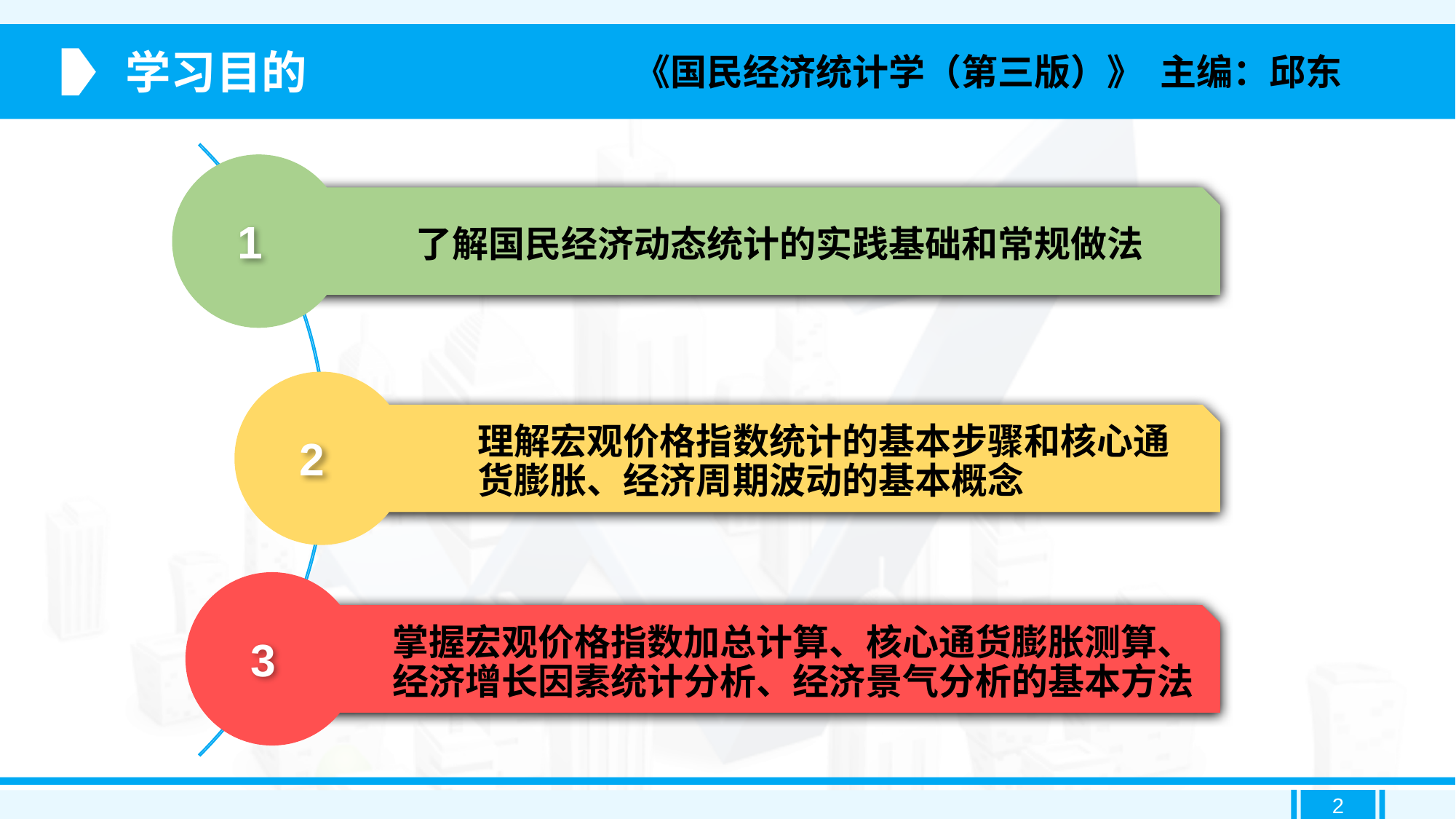

学习目的
《国民经济统计学（第三版）》  主编：邱东

1
了解国民经济动态统计的实践基础和常规做法

2
理解宏观价格指数统计的基本步骤和核心通货膨胀、经济周期波动的基本概念

3
掌握宏观价格指数加总计算、核心通货膨胀测算、经济增长因素统计分析、经济景气分析的基本方法
2